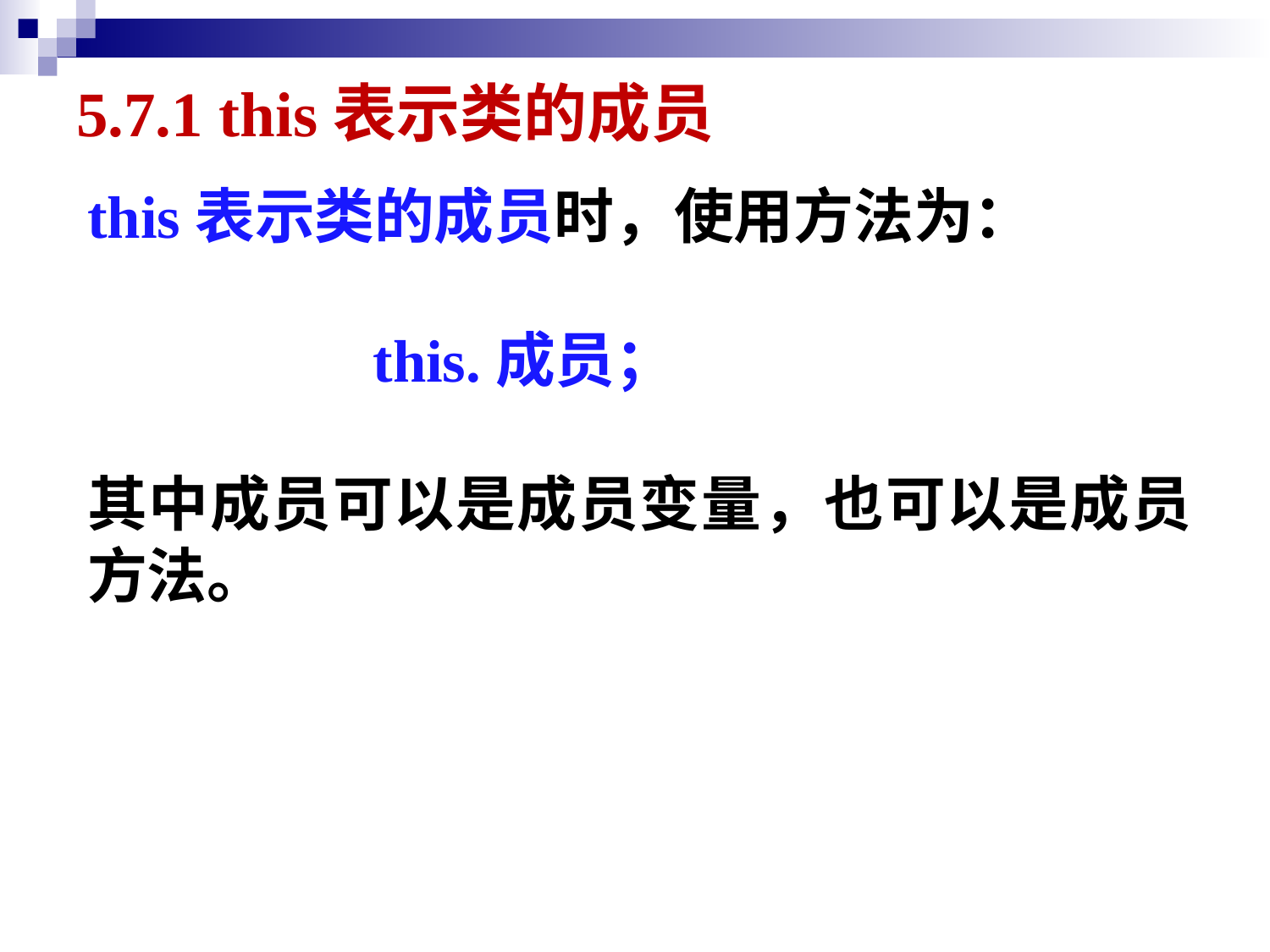

# 5.7.1 this表示类的成员
this表示类的成员时，使用方法为：

                   this.成员；

其中成员可以是成员变量，也可以是成员方法。